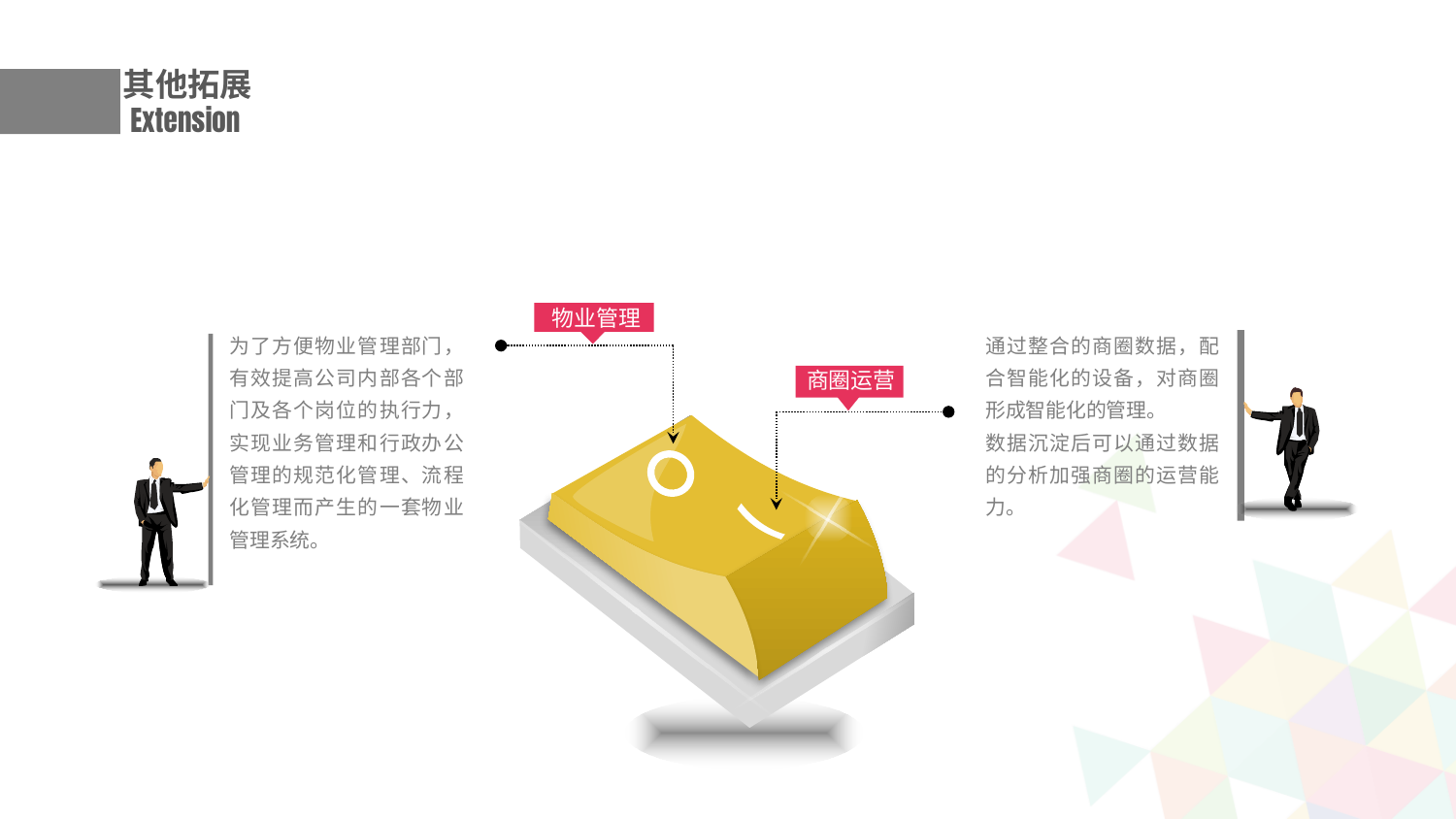

其他拓展

Extension
物业管理

为了方便物业管理部门，有效提高公司内部各个部门及各个岗位的执行力，实现业务管理和行政办公管理的规范化管理、流程化管理而产生的一套物业管理系统。
通过整合的商圈数据，配合智能化的设备，对商圈形成智能化的管理。
数据沉淀后可以通过数据的分析加强商圈的运营能力。

商圈运营